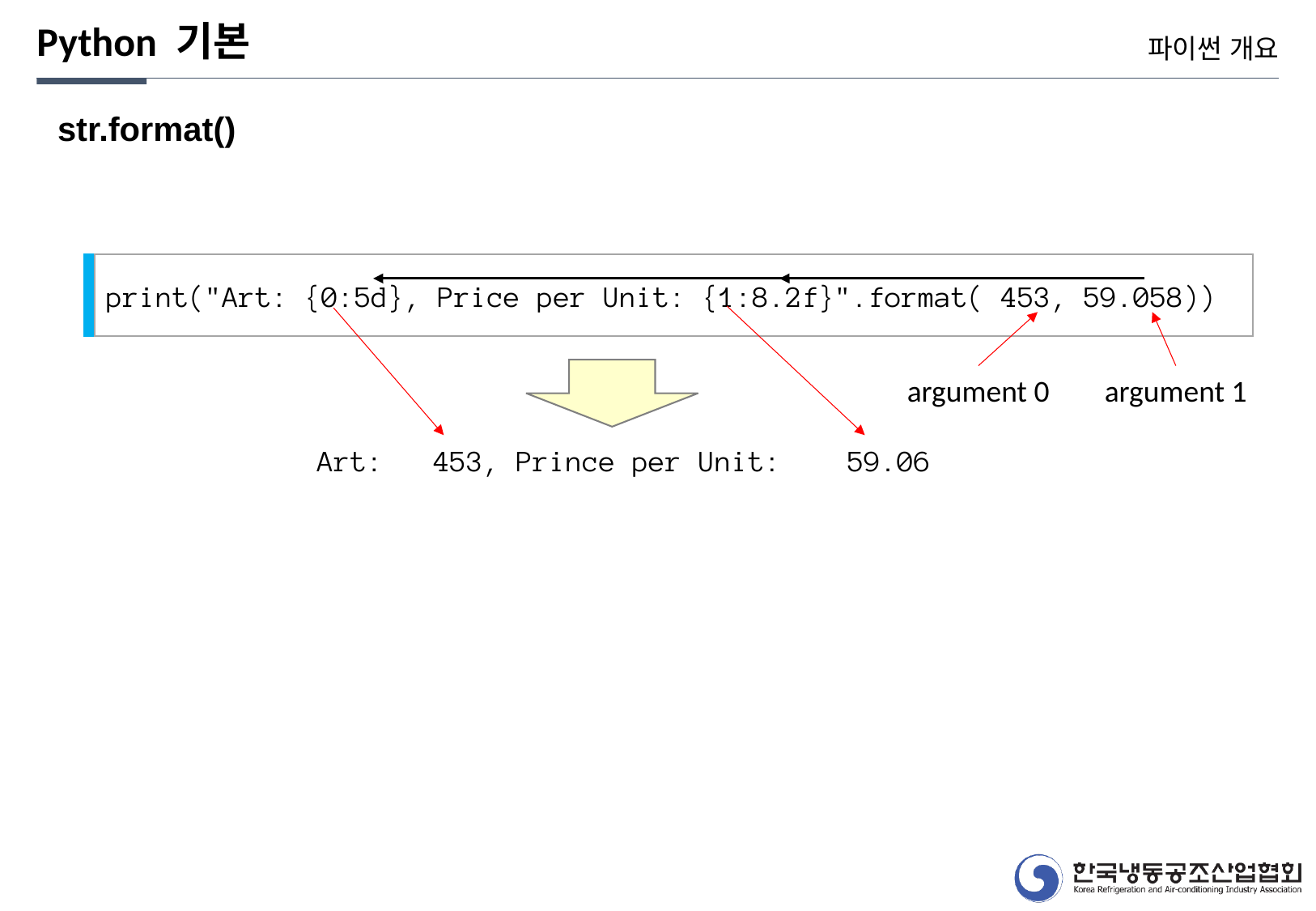

Python 기본
파이썬 개요
str.format()

print("Art: {0:5d}, Price per Unit: {1:8.2f}".format( 453, 59.058))

argument 0
argument 1
Art:   453, Prince per Unit:    59.06